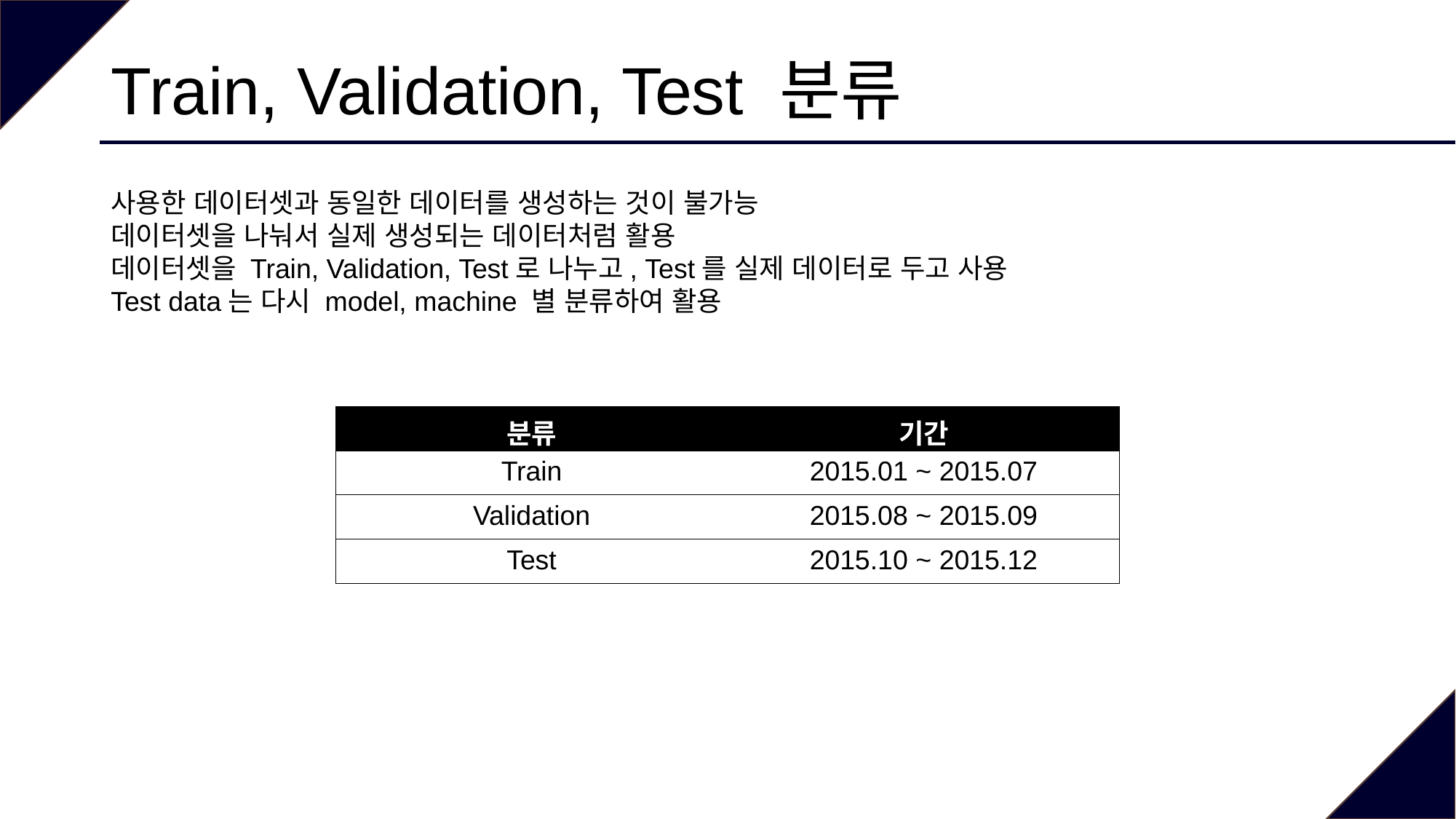

# Train, Validation, Test 분류
사용한 데이터셋과 동일한 데이터를 생성하는 것이 불가능
데이터셋을 나눠서 실제 생성되는 데이터처럼 활용
데이터셋을 Train, Validation, Test로 나누고, Test를 실제 데이터로 두고 사용
Test data는 다시 model, machine 별 분류하여 활용
| 분류 | 기간 |
| --- | --- |
| Train | 2015.01 ~ 2015.07 |
| Validation | 2015.08 ~ 2015.09 |
| Test | 2015.10 ~ 2015.12 |